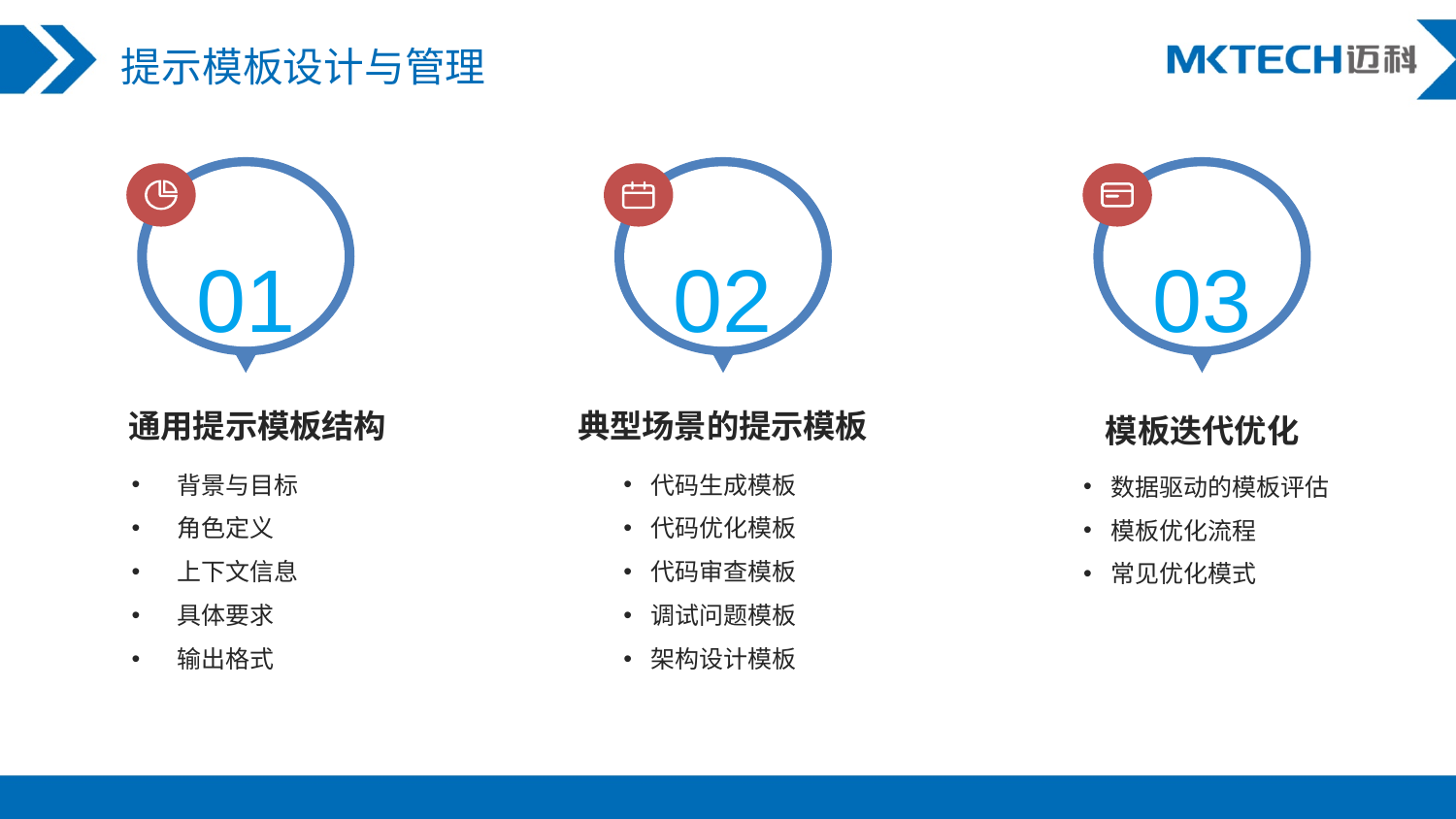

提示模板设计与管理

01
02
03
典型场景的提示模板
通用提示模板结构
模板迭代优化
背景与目标
角色定义
上下文信息
具体要求
输出格式
代码生成模板
代码优化模板
代码审查模板
调试问题模板
架构设计模板
数据驱动的模板评估
模板优化流程
常见优化模式